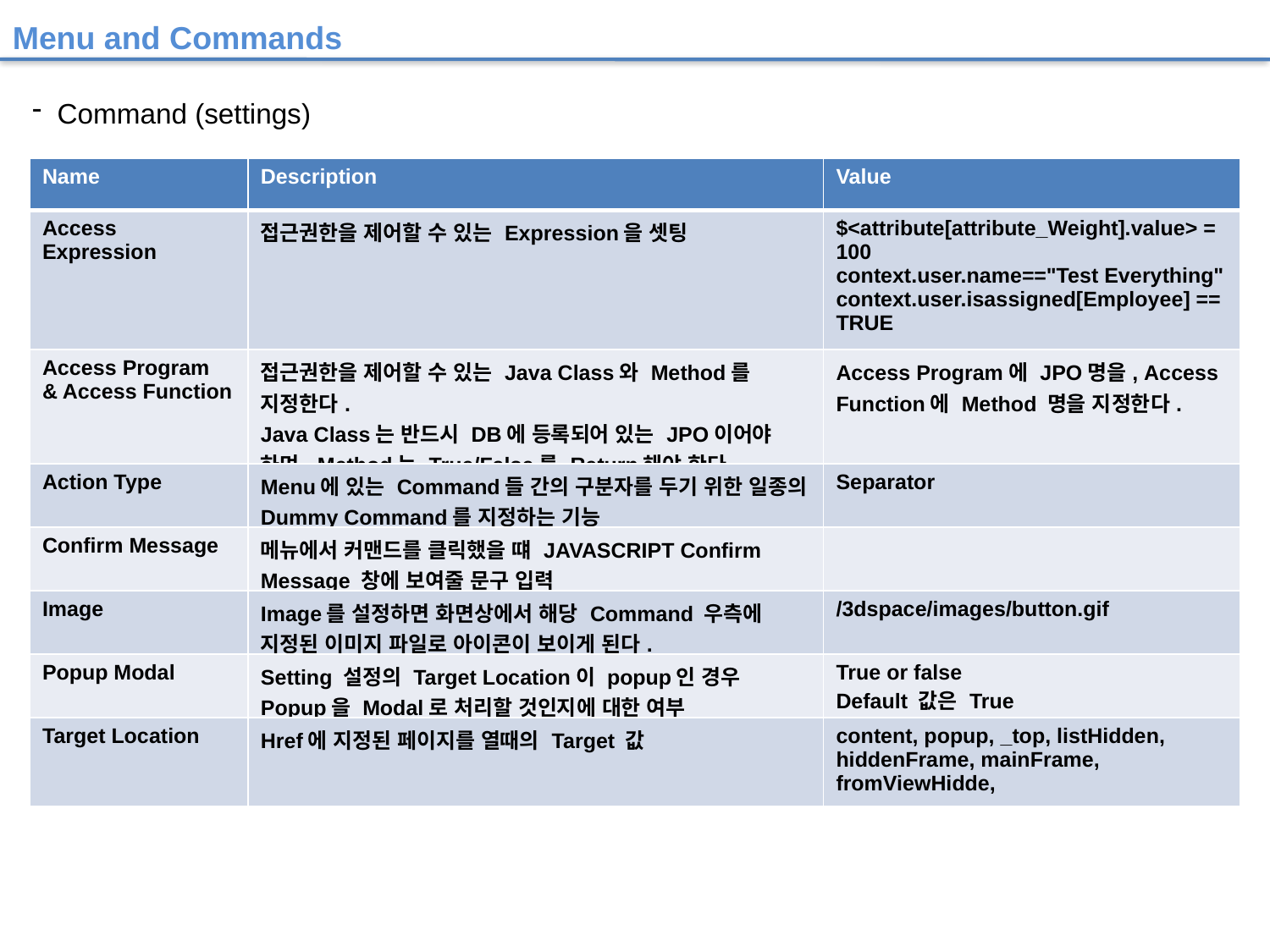

Menu and Commands
  Command (settings)
| Name | Description | Value |
| --- | --- | --- |
| Access Expression | 접근권한을 제어할 수 있는 Expression을 셋팅 | $<attribute[attribute\_Weight].value> = 100 context.user.name=="Test Everything" context.user.isassigned[Employee] == TRUE |
| Access Program & Access Function | 접근권한을 제어할 수 있는 Java Class와 Method를 지정한다. Java Class는 반드시 DB에 등록되어 있는 JPO이어야 하며, Method는 True/False를 Return해야 한다. | Access Program에 JPO명을, Access Function에 Method 명을 지정한다. |
| Action Type | Menu에 있는 Command들 간의 구분자를 두기 위한 일종의 Dummy Command를 지정하는 기능 | Separator |
| Confirm Message | 메뉴에서 커맨드를 클릭했을 떄 JAVASCRIPT Confirm Message 창에 보여줄 문구 입력 |  |
| Image | Image를 설정하면 화면상에서 해당 Command 우측에 지정된 이미지 파일로 아이콘이 보이게 된다. | /3dspace/images/button.gif |
| Popup Modal | Setting 설정의 Target Location이 popup인 경우 Popup을 Modal로 처리할 것인지에 대한 여부 | True or false Default 값은 True |
| Target Location | Href에 지정된 페이지를 열때의 Target 값 | content, popup, \_top, listHidden, hiddenFrame, mainFrame, fromViewHidde, |